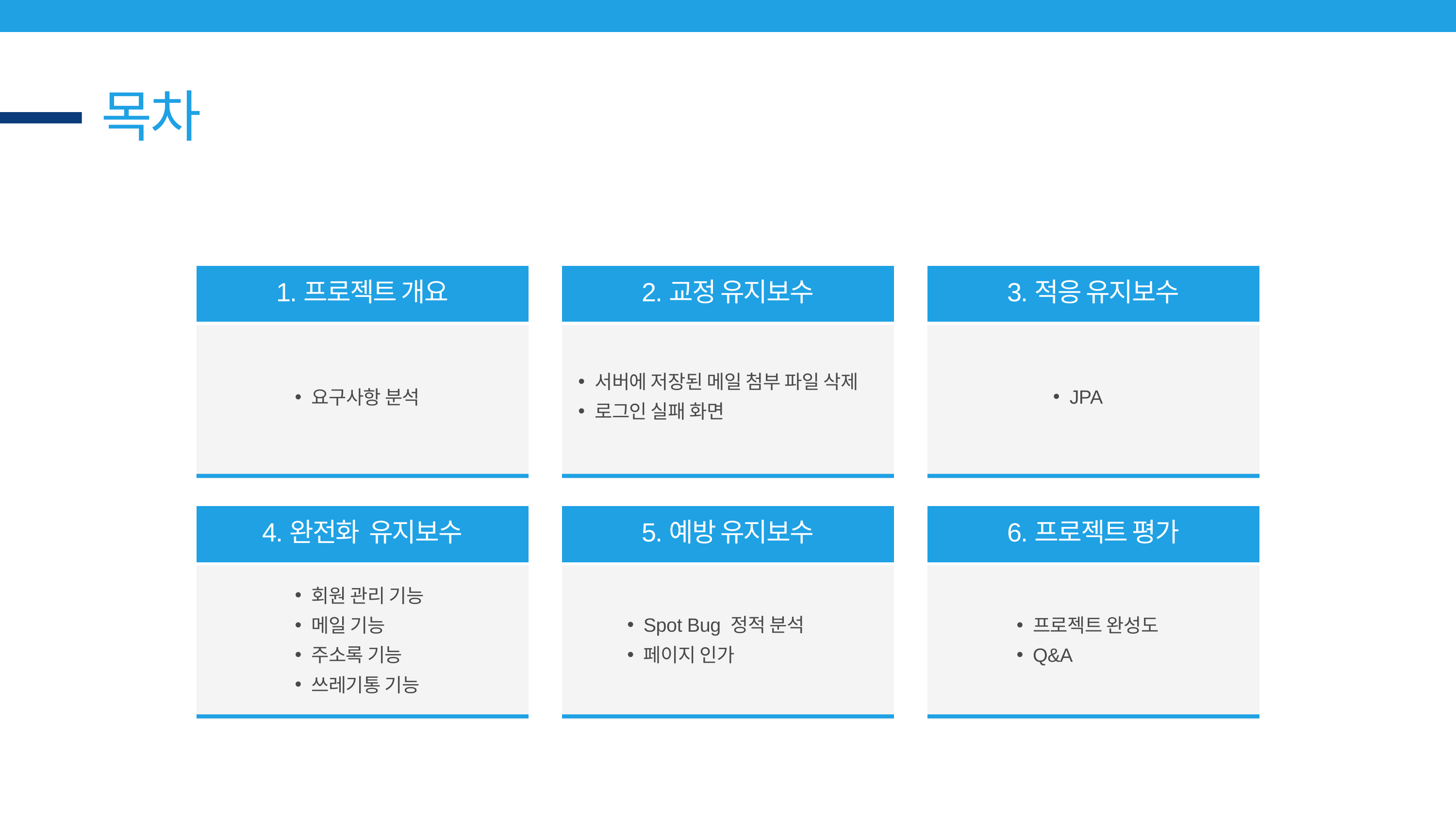

목차

1.프로젝트 개요
2.교정 유지보수
3.적응 유지보수

요구사항 분석
서버에 저장된 메일 첨부 파일 삭제
로그인 실패 화면
JPA

4.완전화  유지보수
5.예방 유지보수
6.프로젝트 평가
회원 관리 기능
메일 기능
주소록 기능
쓰레기통 기능

프로젝트 완성도
Q&A
Spot Bug 정적 분석
페이지 인가